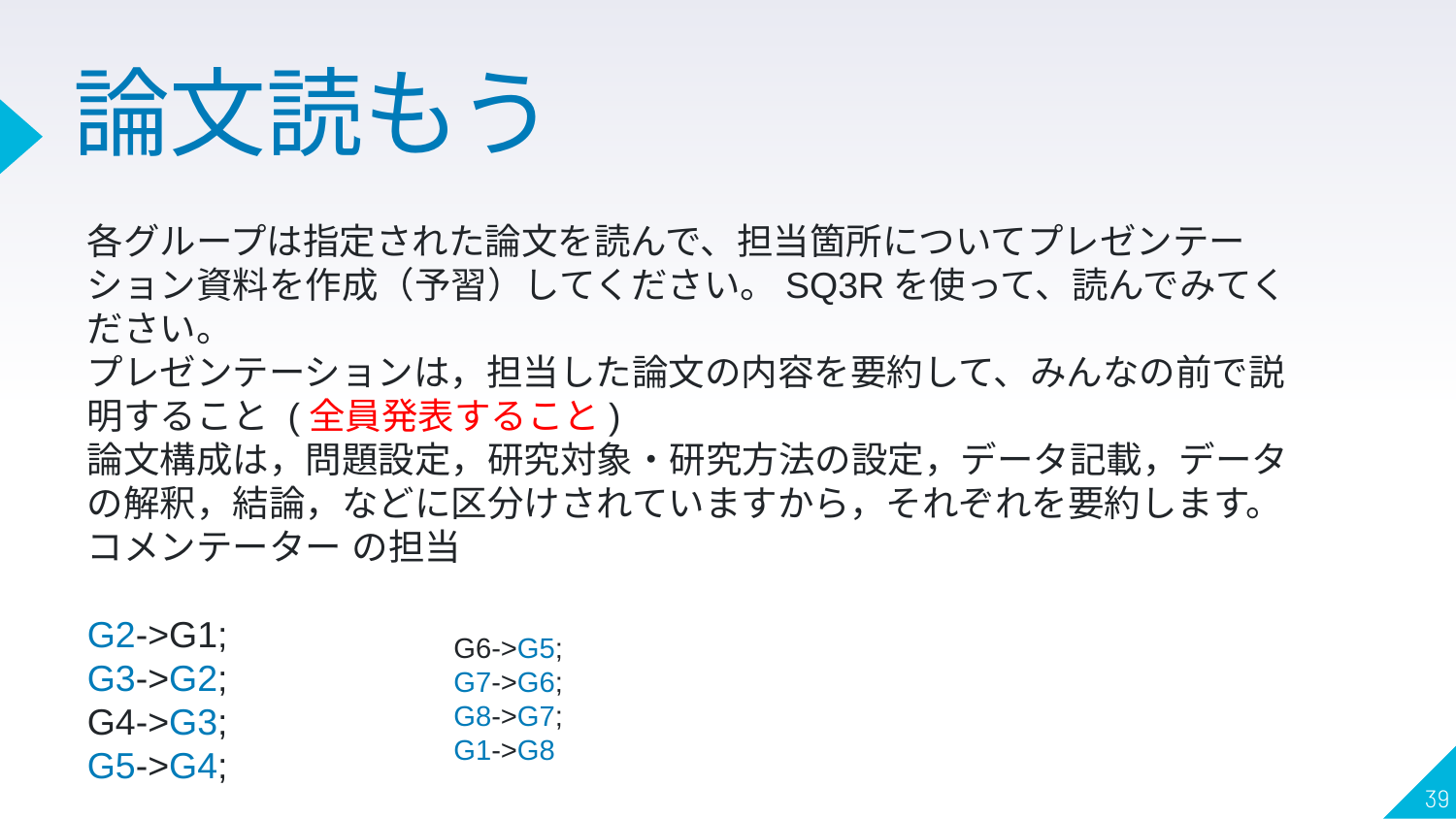

# 論文読もう

各グループは指定された論文を読んで、担当箇所についてプレゼンテーション資料を作成（予習）してください。SQ3Rを使って、読んでみてください。
プレゼンテーションは，担当した論文の内容を要約して、みんなの前で説明すること (全員発表すること)
論文構成は，問題設定，研究対象・研究方法の設定，データ記載，データの解釈，結論，などに区分けされていますから，それぞれを要約します。
コメンテーター の担当
G2->G1;
G3->G2;
G4->G3;
G5->G4;
G6->G5; 
G7->G6;
G8->G7; 
G1->G8
39